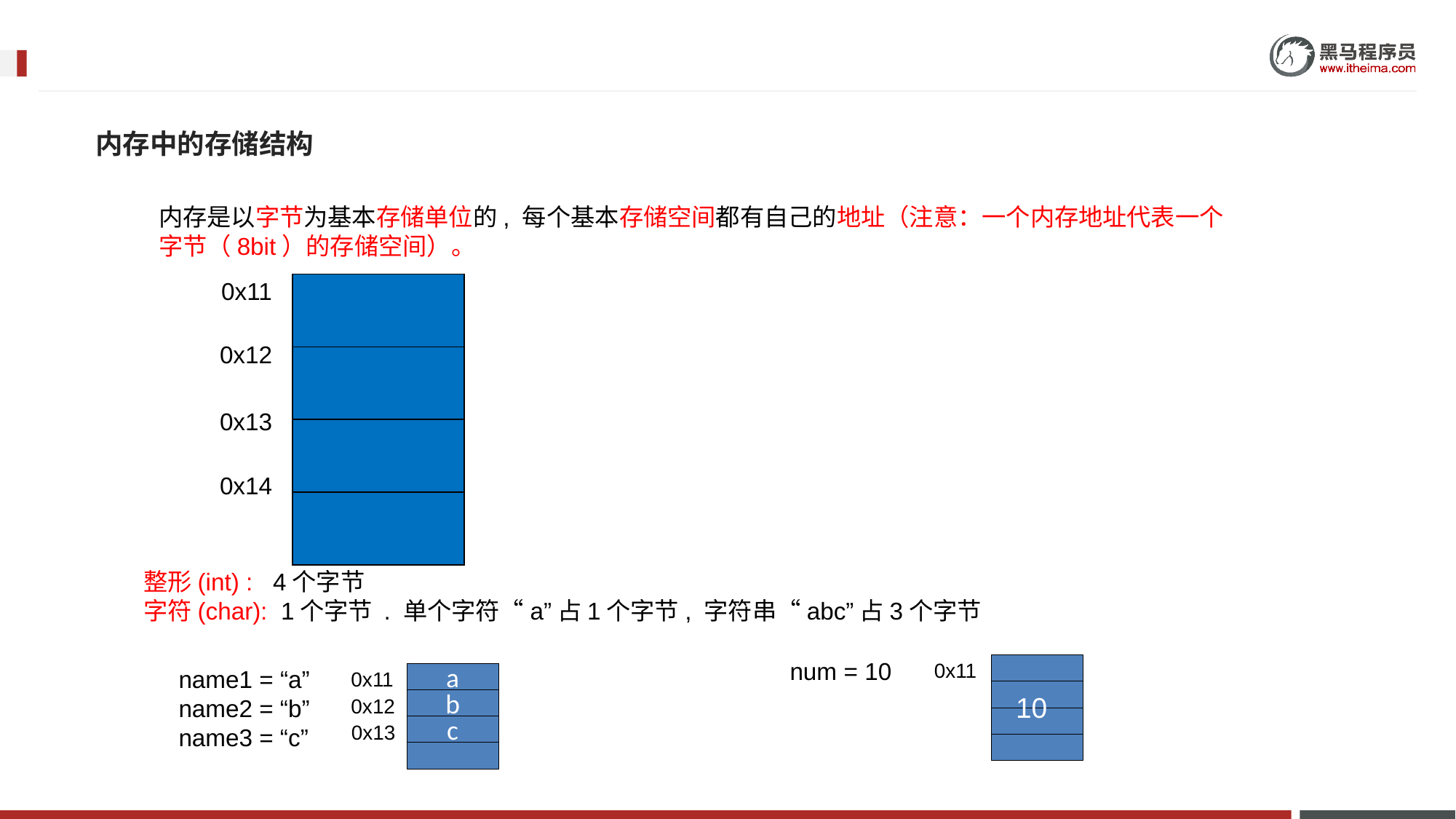

内存中的存储结构
内存是以字节为基本存储单位的, 每个基本存储空间都有自己的地址（注意：一个内存地址代表一个字节（8bit）的存储空间）。
0x11
|  |
| --- |
|  |
|  |
|  |
0x12
0x13
0x14
整形(int) :   4个字节
字符(char):  1个字节 . 单个字符“a”占1个字节, 字符串“abc”占3个字节

num = 10
0x11

name1 = “a”
name2 = “b”
name3 = “c”

0x11
a

10
0x12
b

0x13
c